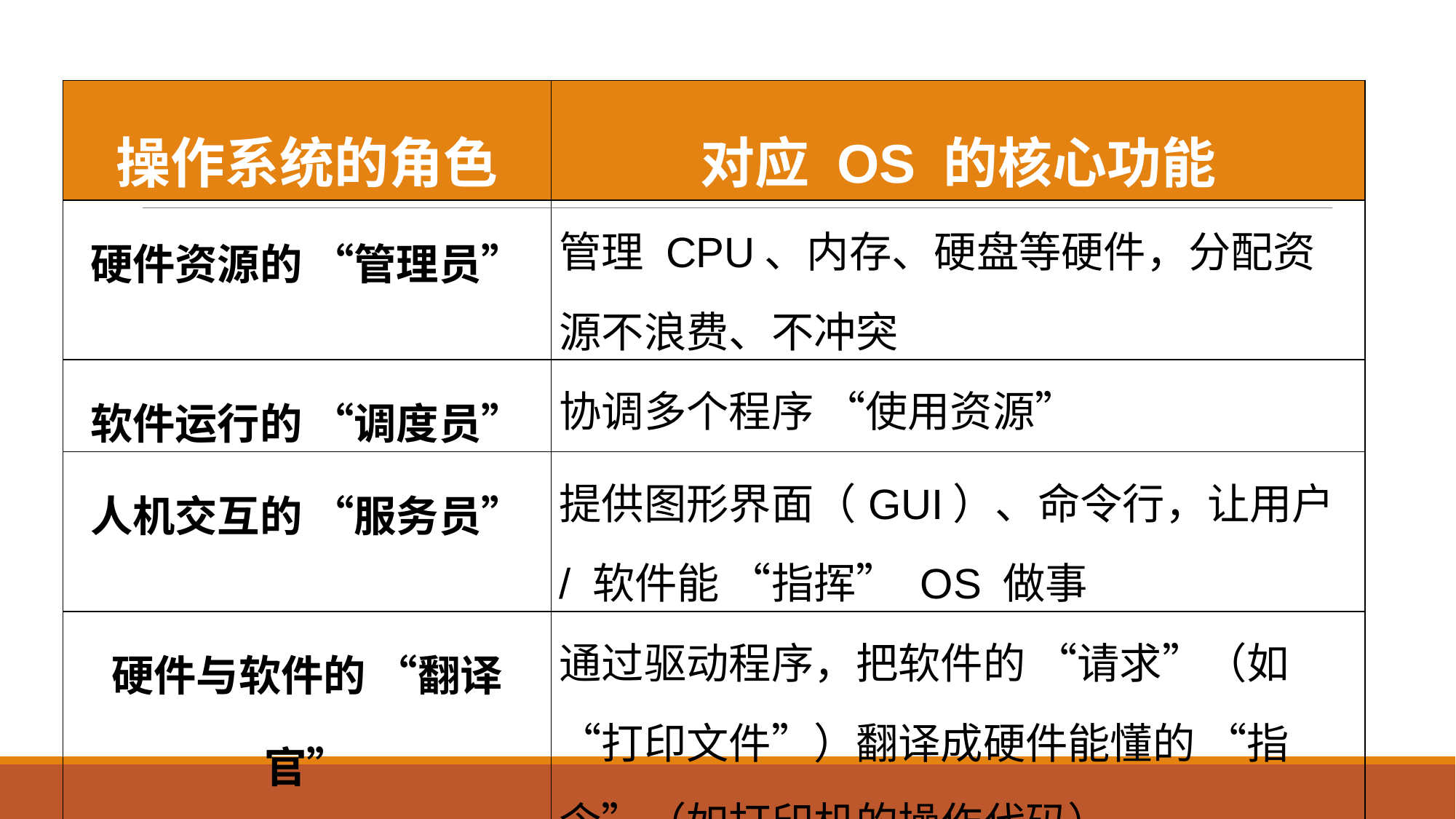

| 操作系统的角色 | 对应 OS 的核心功能 |
| --- | --- |
| 硬件资源的 “管理员” | 管理 CPU、内存、硬盘等硬件，分配资源不浪费、不冲突 |
| 软件运行的 “调度员” | 协调多个程序 “使用资源” |
| 人机交互的 “服务员” | 提供图形界面（GUI）、命令行，让用户 / 软件能 “指挥” OS 做事 |
| 硬件与软件的 “翻译官” | 通过驱动程序，把软件的 “请求”（如 “打印文件”）翻译成硬件能懂的 “指令”（如打印机的操作代码） |